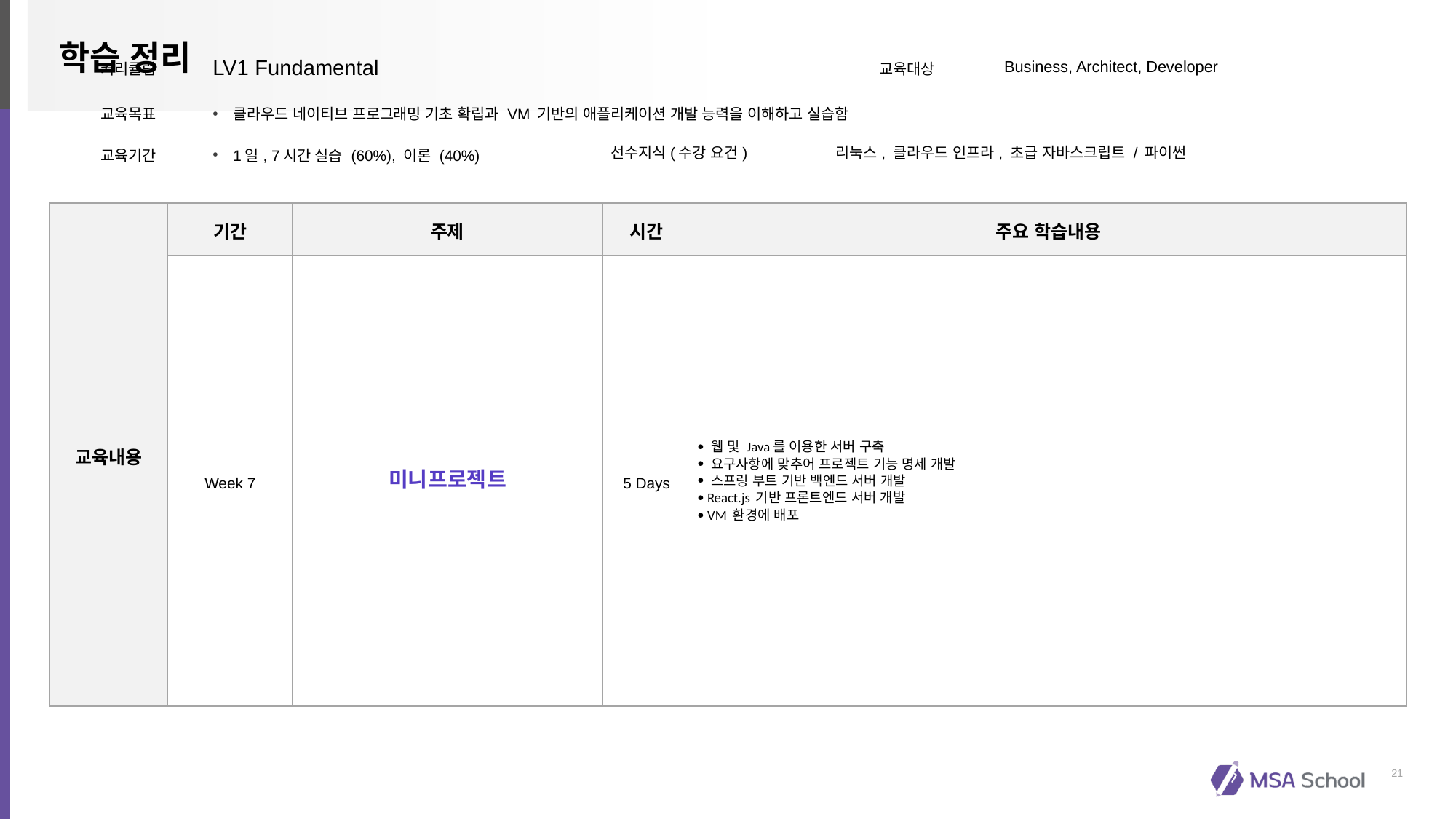

| 커리큘럼 | LV1 Fundamental |  | 교육대상 | Business, Architect, Developer |
| --- | --- | --- | --- | --- |
| 교육목표 | 클라우드 네이티브 프로그래밍 기초 확립과 VM 기반의 애플리케이션 개발 능력을 이해하고 실습함 |  |  |  |
| 교육기간 | 1일, 7시간 실습 (60%), 이론 (40%) | 선수지식(수강 요건) | 리눅스, 클라우드 인프라, 초급 자바스크립트 / 파이썬 |  |
| 교육내용 | 기간 | 주제 | 시간 | 주요 학습내용 |
| --- | --- | --- | --- | --- |
|  | Week 7 | 미니프로젝트 | 5 Days | 웹 및 Java를 이용한 서버 구축 요구사항에 맞추어 프로젝트 기능 명세 개발 스프링 부트 기반 백엔드 서버 개발 React.js 기반 프론트엔드 서버 개발 VM 환경에 배포 |